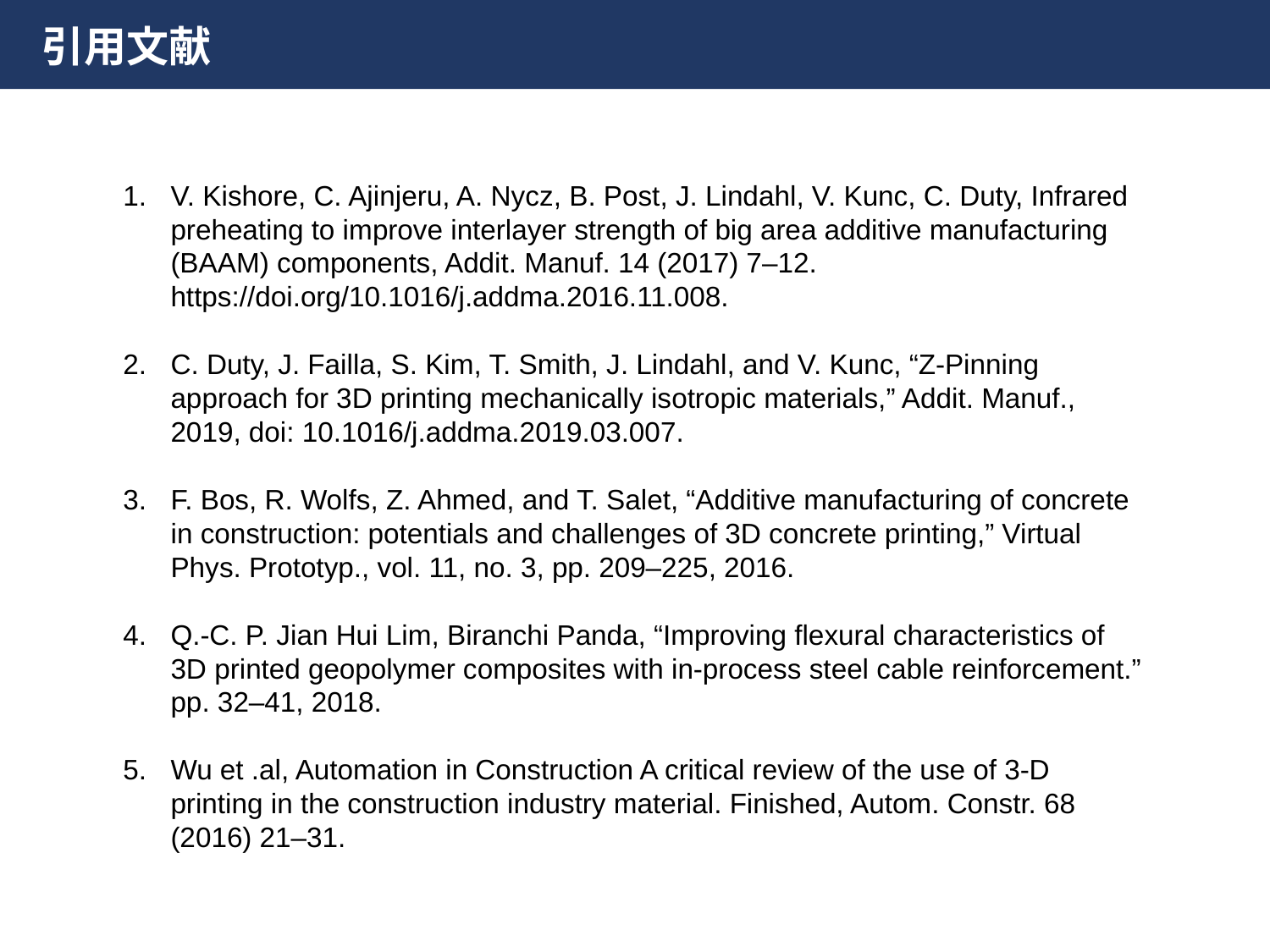

引用文献
V. Kishore, C. Ajinjeru, A. Nycz, B. Post, J. Lindahl, V. Kunc, C. Duty, Infrared preheating to improve interlayer strength of big area additive manufacturing (BAAM) components, Addit. Manuf. 14 (2017) 7–12. https://doi.org/10.1016/j.addma.2016.11.008.

C. Duty, J. Failla, S. Kim, T. Smith, J. Lindahl, and V. Kunc, “Z-Pinning approach for 3D printing mechanically isotropic materials,” Addit. Manuf., 2019, doi: 10.1016/j.addma.2019.03.007.

F. Bos, R. Wolfs, Z. Ahmed, and T. Salet, “Additive manufacturing of concrete in construction: potentials and challenges of 3D concrete printing,” Virtual Phys. Prototyp., vol. 11, no. 3, pp. 209–225, 2016.

Q.-C. P. Jian Hui Lim, Biranchi Panda, “Improving flexural characteristics of 3D printed geopolymer composites with in-process steel cable reinforcement.” pp. 32–41, 2018.

Wu et .al, Automation in Construction A critical review of the use of 3-D printing in the construction industry material. Finished, Autom. Constr. 68 (2016) 21–31.